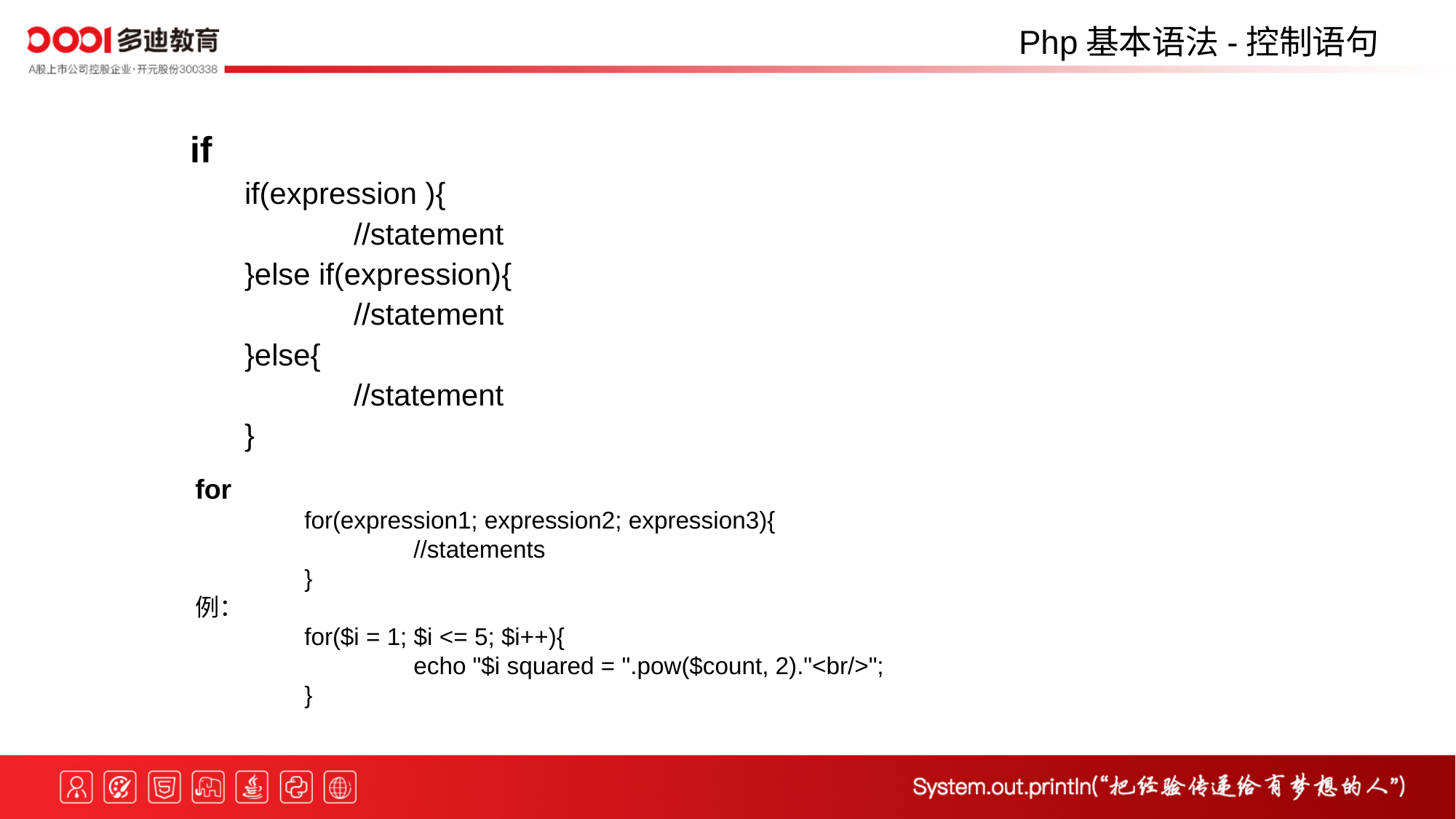

Php基本语法-控制语句
if
if(expression ){
	//statement
}else if(expression){
	//statement
}else{
	//statement
}
for
	for(expression1; expression2; expression3){
		//statements
	}
例：
	for($i = 1; $i <= 5; $i++){
		echo "$i squared = ".pow($count, 2)."<br/>";
	}